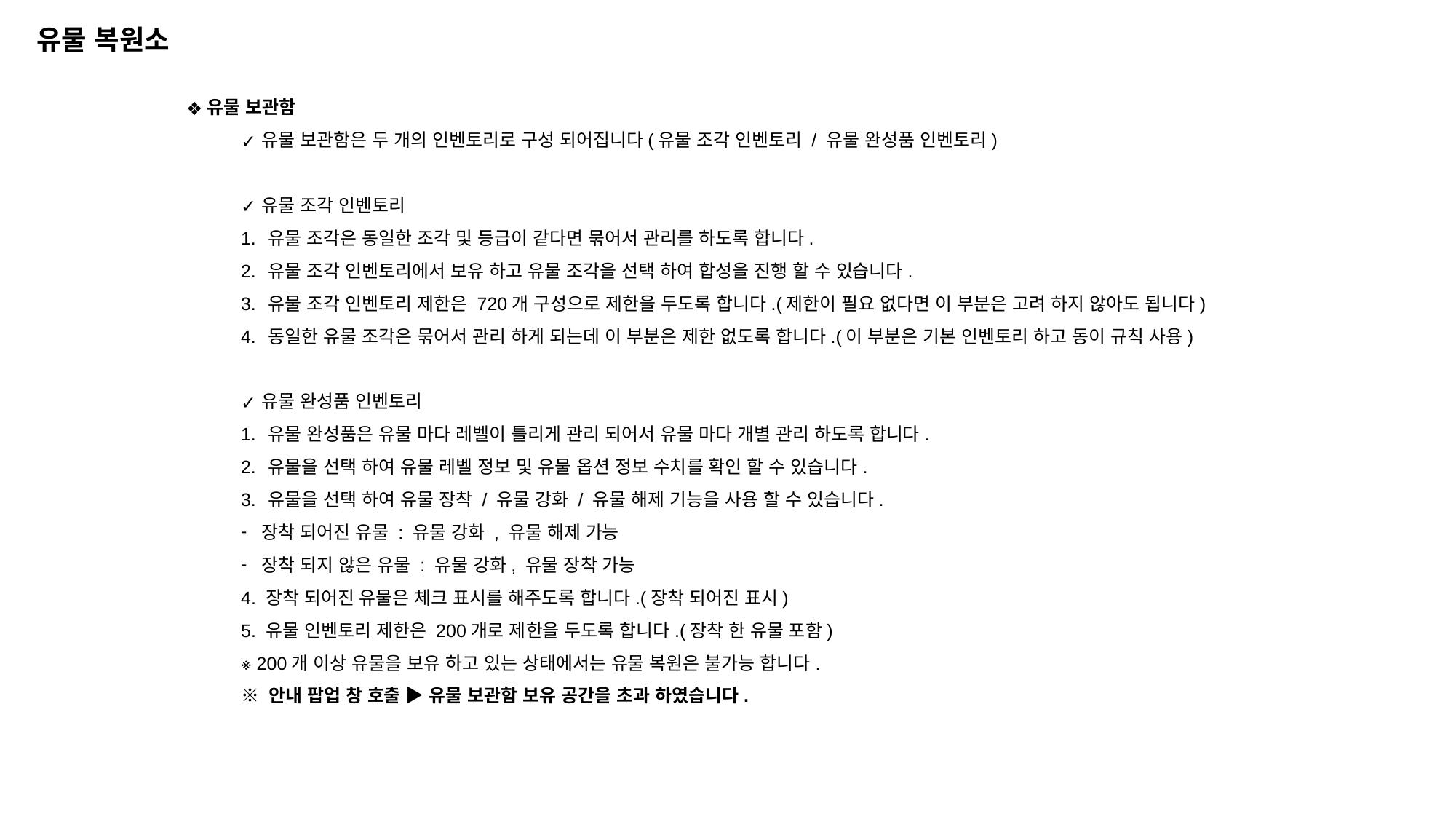

유물 복원소
유물 보관함
유물 보관함은 두 개의 인벤토리로 구성 되어집니다(유물 조각 인벤토리 / 유물 완성품 인벤토리)

유물 조각 인벤토리
유물 조각은 동일한 조각 및 등급이 같다면 묶어서 관리를 하도록 합니다.
유물 조각 인벤토리에서 보유 하고 유물 조각을 선택 하여 합성을 진행 할 수 있습니다.
유물 조각 인벤토리 제한은 720개 구성으로 제한을 두도록 합니다.(제한이 필요 없다면 이 부분은 고려 하지 않아도 됩니다)
동일한 유물 조각은 묶어서 관리 하게 되는데 이 부분은 제한 없도록 합니다.(이 부분은 기본 인벤토리 하고 동이 규칙 사용)

유물 완성품 인벤토리
유물 완성품은 유물 마다 레벨이 틀리게 관리 되어서 유물 마다 개별 관리 하도록 합니다.
유물을 선택 하여 유물 레벨 정보 및 유물 옵션 정보 수치를 확인 할 수 있습니다.
유물을 선택 하여 유물 장착 / 유물 강화 / 유물 해제 기능을 사용 할 수 있습니다.
장착 되어진 유물 : 유물 강화 , 유물 해제 가능
장착 되지 않은 유물 : 유물 강화, 유물 장착 가능
4. 장착 되어진 유물은 체크 표시를 해주도록 합니다.(장착 되어진 표시)
5. 유물 인벤토리 제한은 200개로 제한을 두도록 합니다.(장착 한 유물 포함)
※ 200개 이상 유물을 보유 하고 있는 상태에서는 유물 복원은 불가능 합니다.
※ 안내 팝업 창 호출 ▶ 유물 보관함 보유 공간을 초과 하였습니다.